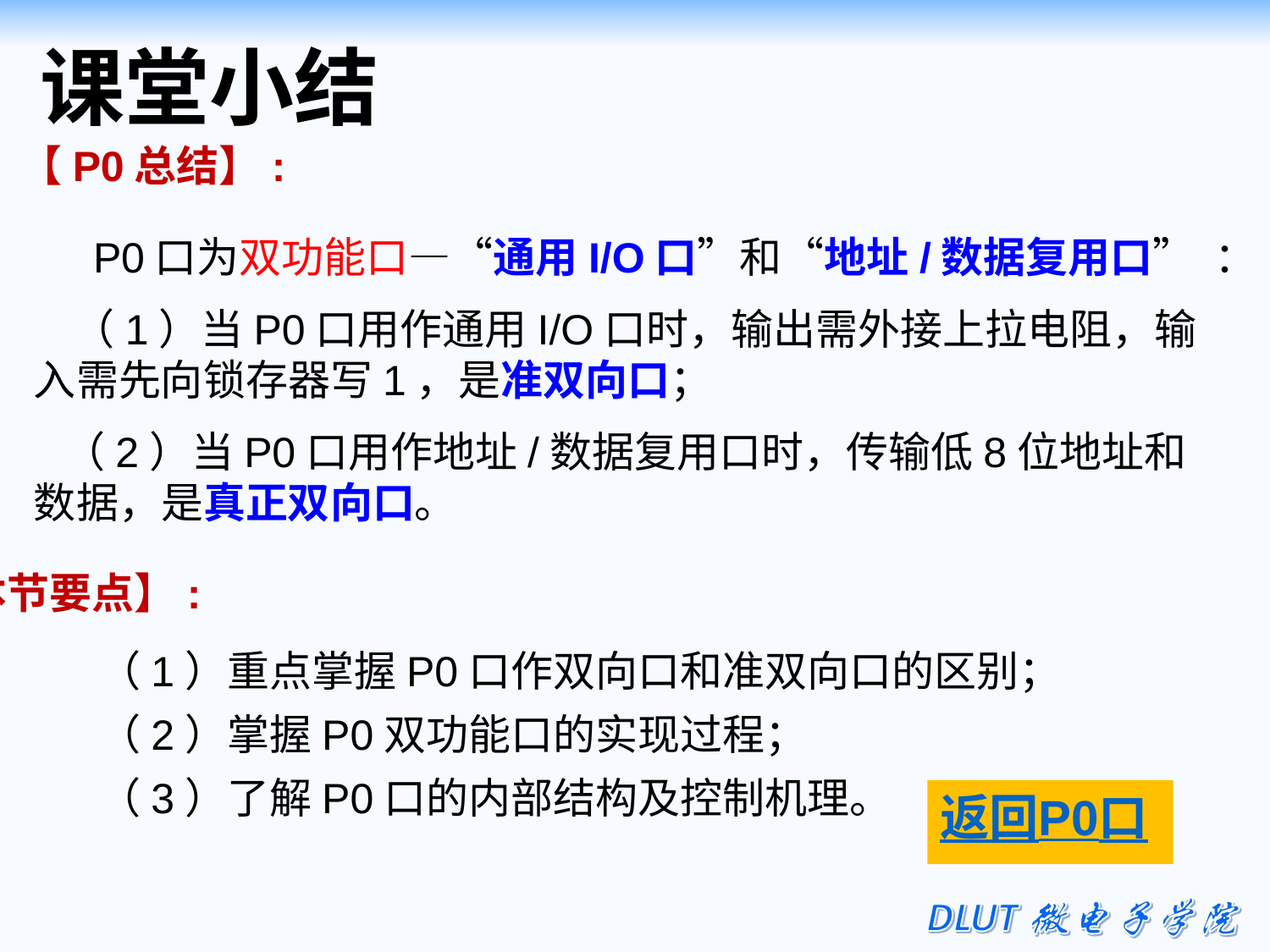

课堂小结
【P0总结】:
     P0口为双功能口—“通用I/O口”和“地址/数据复用口”  ：
   （1）当P0口用作通用I/O口时，输出需外接上拉电阻，输入需先向锁存器写1，是准双向口；
  （2）当P0口用作地址/数据复用口时，传输低8位地址和数据，是真正双向口。

【本节要点】:
（1）重点掌握P0口作双向口和准双向口的区别；
（2）掌握P0双功能口的实现过程；
（3）了解P0口的内部结构及控制机理。
返回P0口